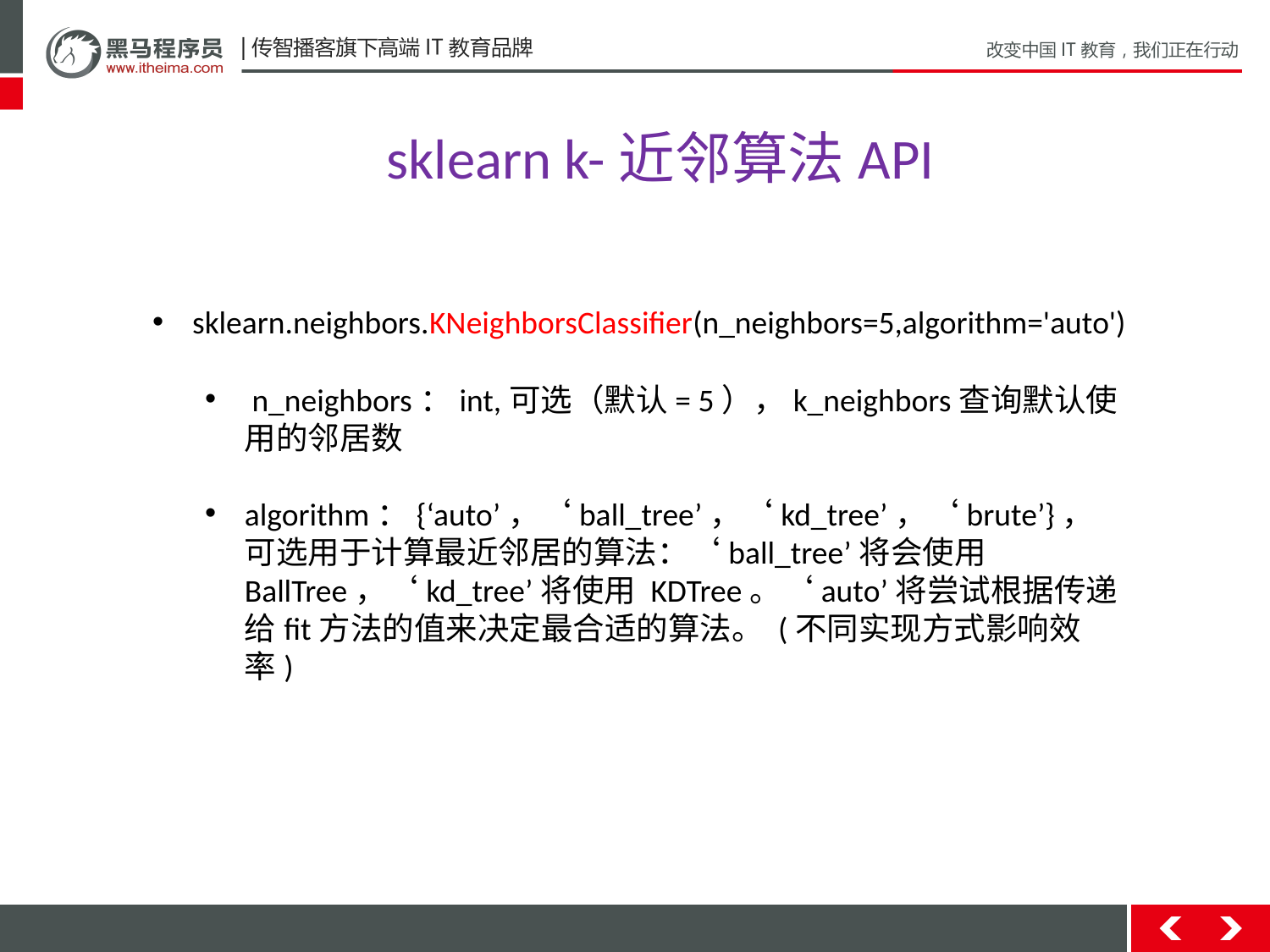

sklearn k-近邻算法API
sklearn.neighbors.KNeighborsClassifier(n_neighbors=5,algorithm='auto')
 n_neighbors：int,可选（默认= 5），k_neighbors查询默认使用的邻居数

algorithm：{‘auto’，‘ball_tree’，‘kd_tree’，‘brute’}，可选用于计算最近邻居的算法：‘ball_tree’将会使用 BallTree，‘kd_tree’将使用 KDTree。‘auto’将尝试根据传递给fit方法的值来决定最合适的算法。 (不同实现方式影响效率)